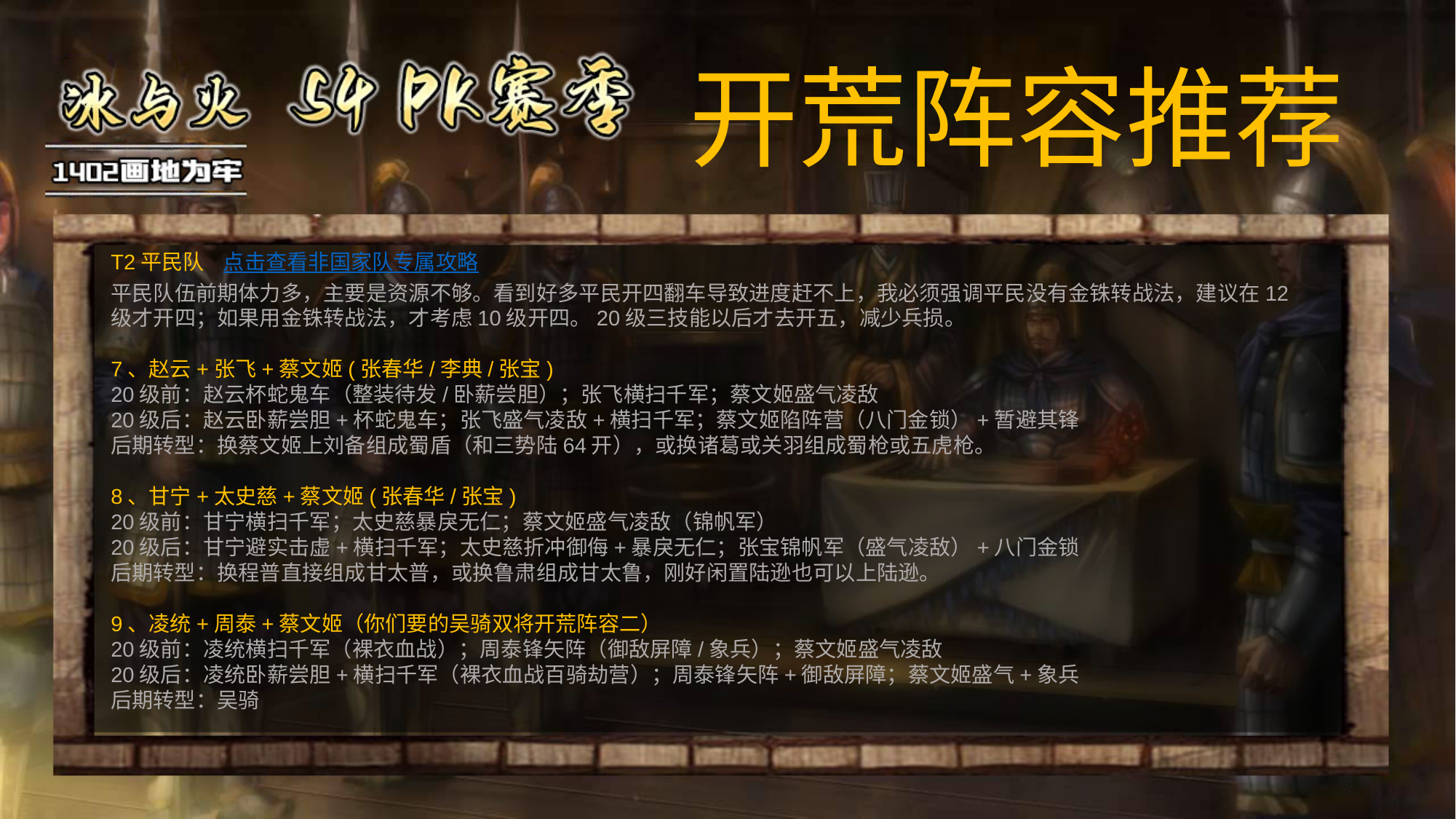

# 开荒阵容推荐
T2平民队    点击查看非国家队专属攻略
平民队伍前期体力多，主要是资源不够。看到好多平民开四翻车导致进度赶不上，我必须强调平民没有金铢转战法，建议在12级才开四；如果用金铢转战法，才考虑10级开四。20级三技能以后才去开五，减少兵损。

7、赵云+张飞+蔡文姬(张春华/李典/张宝)
20级前：赵云杯蛇鬼车（整装待发/卧薪尝胆）；张飞横扫千军；蔡文姬盛气凌敌
20级后：赵云卧薪尝胆+杯蛇鬼车；张飞盛气凌敌+横扫千军；蔡文姬陷阵营（八门金锁）+暂避其锋
后期转型：换蔡文姬上刘备组成蜀盾（和三势陆64开），或换诸葛或关羽组成蜀枪或五虎枪。

8、甘宁+太史慈+蔡文姬(张春华/张宝)
20级前：甘宁横扫千军；太史慈暴戾无仁；蔡文姬盛气凌敌（锦帆军）
20级后：甘宁避实击虚+横扫千军；太史慈折冲御侮+暴戾无仁；张宝锦帆军（盛气凌敌）+八门金锁
后期转型：换程普直接组成甘太普，或换鲁肃组成甘太鲁，刚好闲置陆逊也可以上陆逊。

9、凌统+周泰+蔡文姬（你们要的吴骑双将开荒阵容二）
20级前：凌统横扫千军（裸衣血战）；周泰锋矢阵（御敌屏障/象兵）；蔡文姬盛气凌敌
20级后：凌统卧薪尝胆+横扫千军（裸衣血战百骑劫营）；周泰锋矢阵+御敌屏障；蔡文姬盛气+象兵
后期转型：吴骑